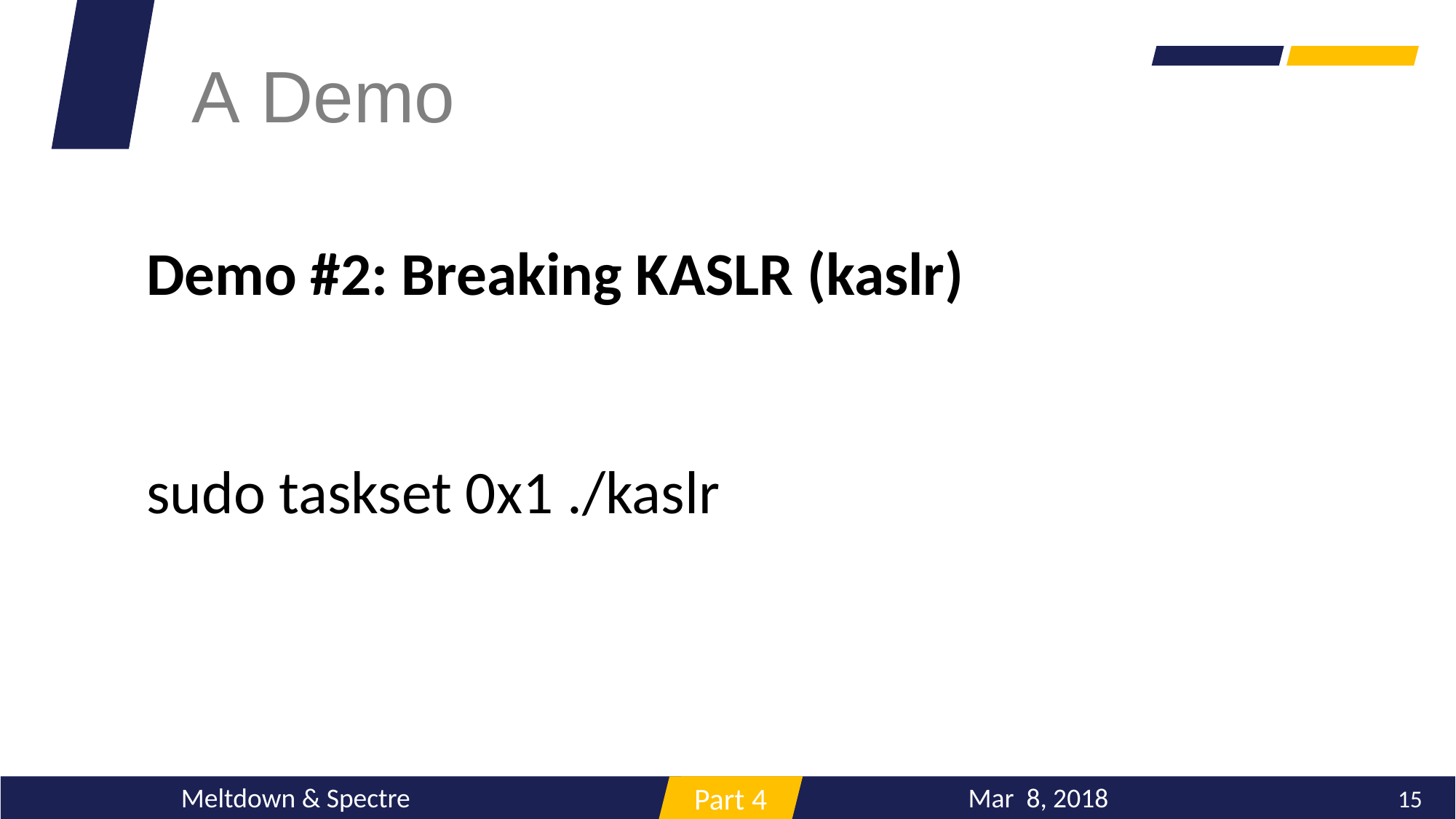

A Demo

Demo #2: Breaking KASLR (kaslr)

sudo taskset 0x1 ./kaslr
海量数据
Mar  8, 2018
Meltdown & Spectre
15

Part 4